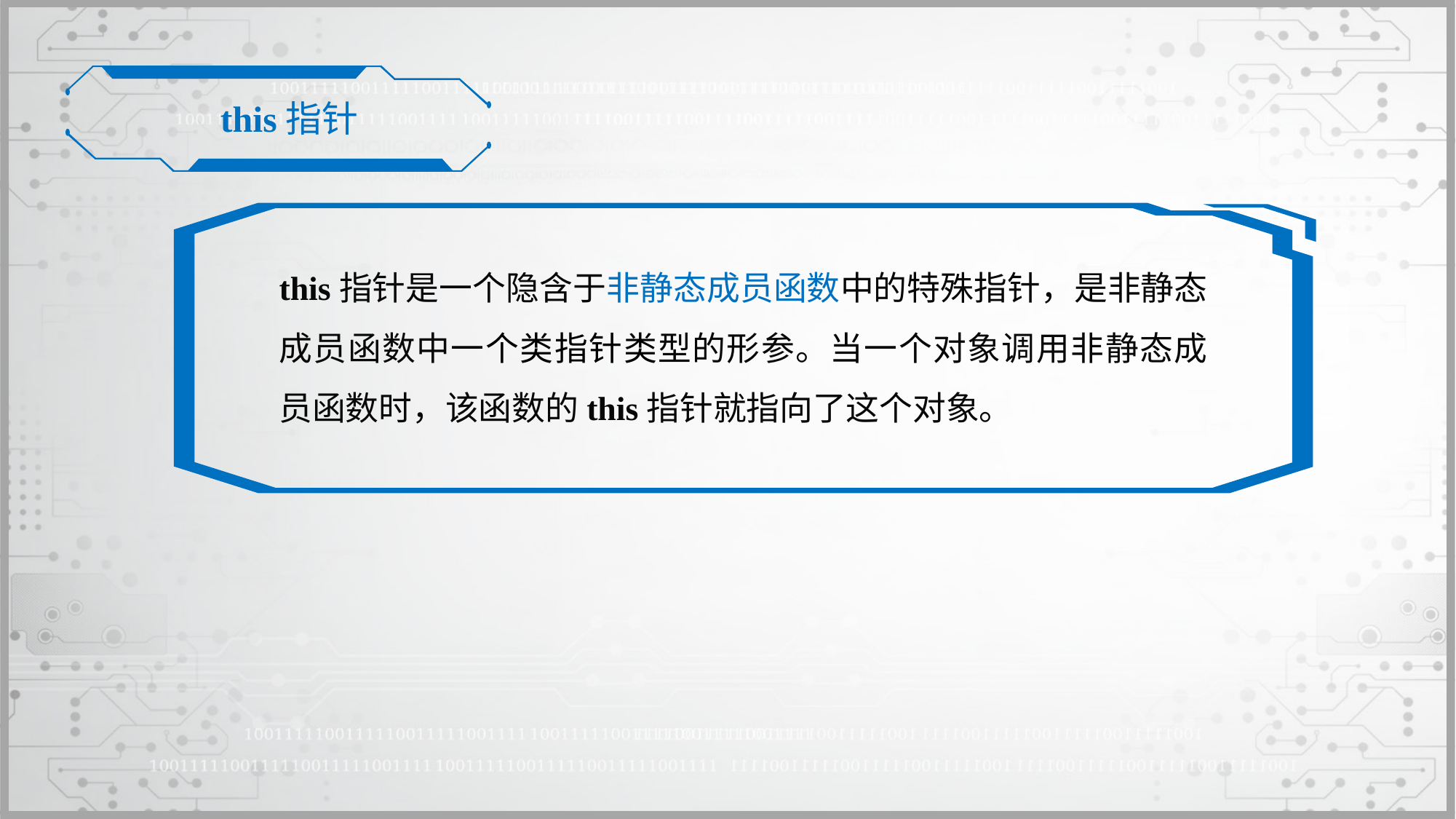

this指针

this指针是一个隐含于非静态成员函数中的特殊指针，是非静态成员函数中一个类指针类型的形参。当一个对象调用非静态成员函数时，该函数的this指针就指向了这个对象。